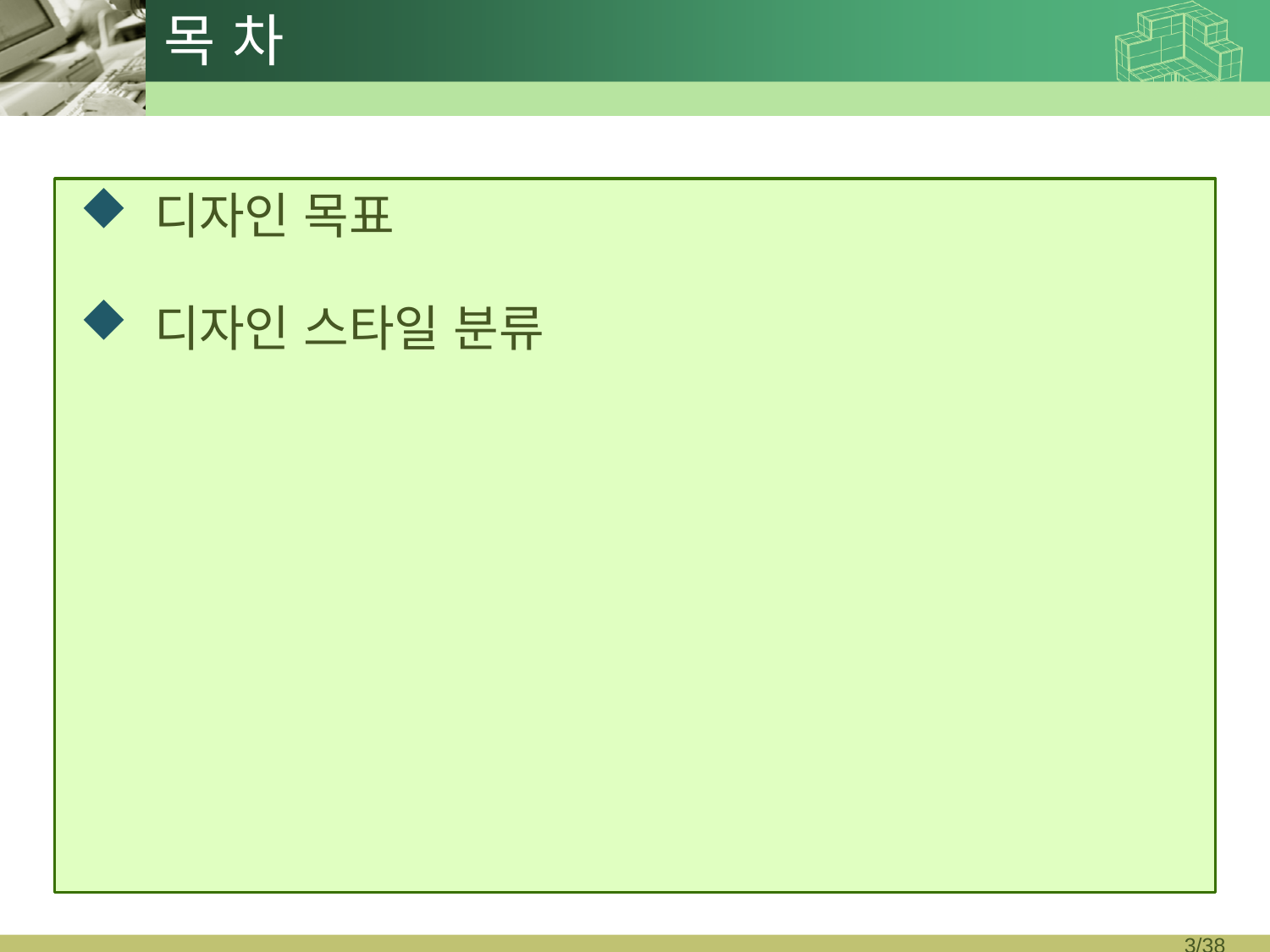

# 목 차
 디자인 목표
 디자인 스타일 분류